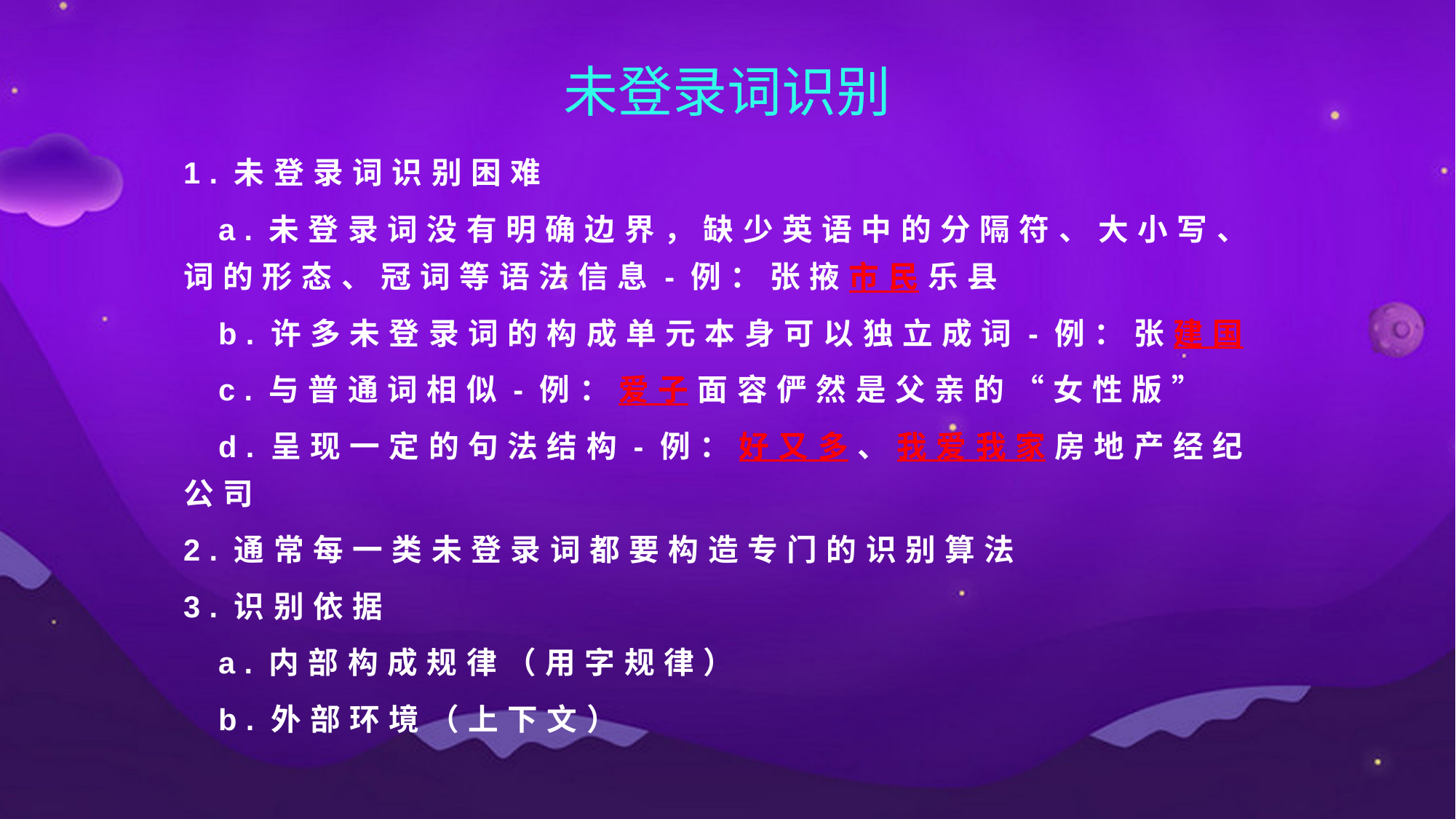

未登录词识别
1.未登录词识别困难
  a.未登录词没有明确边界，缺少英语中的分隔符、大小写、词的形态、冠词等语法信息-例：张掖市民乐县
  b.许多未登录词的构成单元本身可以独立成词-例：张建国
  c.与普通词相似-例：爱子面容俨然是父亲的“女性版”
  d.呈现一定的句法结构-例：好又多、我爱我家房地产经纪公司
2.通常每一类未登录词都要构造专门的识别算法
3.识别依据
  a.内部构成规律（用字规律）
  b.外部环境（上下文）